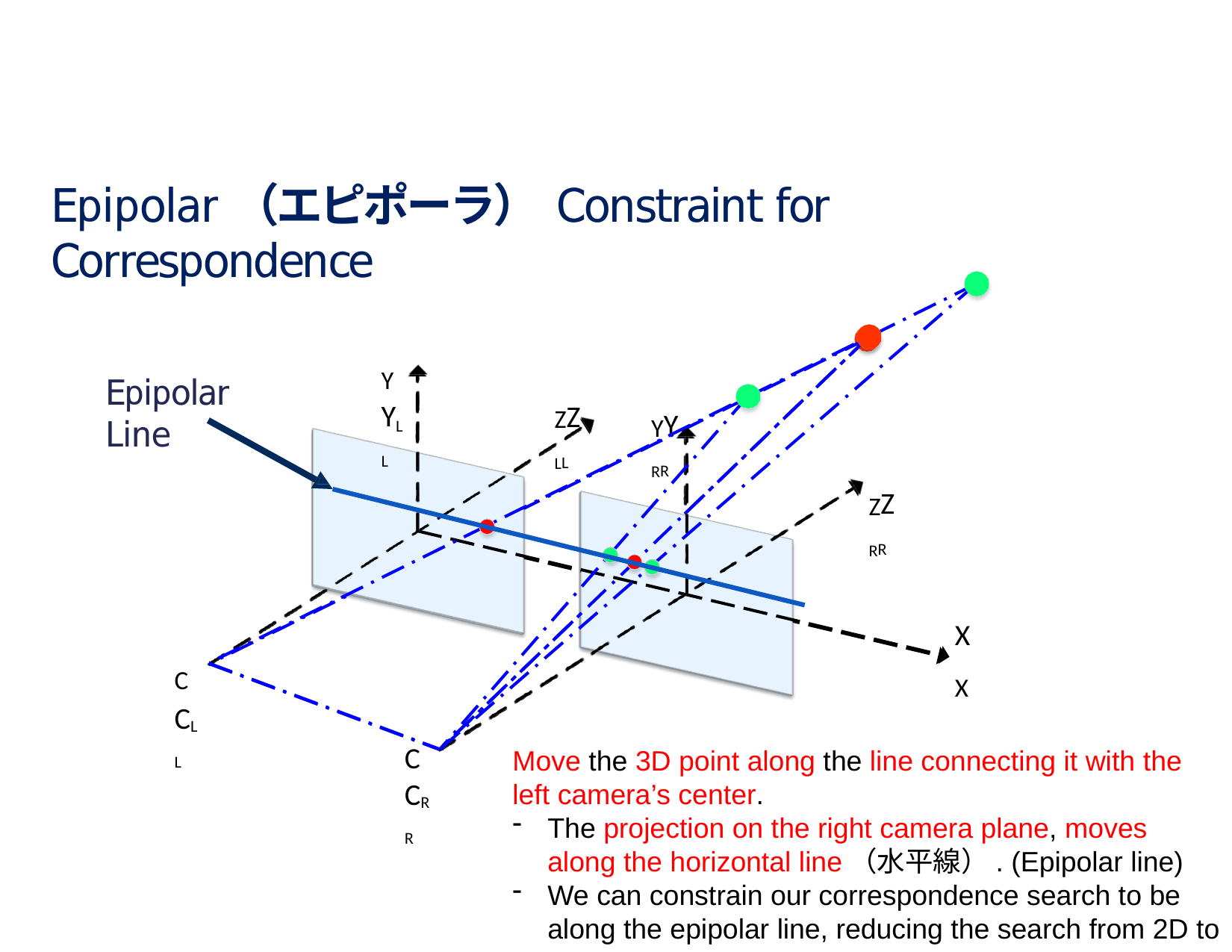

# Epipolar（エピポーラ） Constraint for Correspondence

YYLL
Epipolar Line
ZZLL
YYRR
ZZRR
XX
CCLL
Move the 3D point along the line connecting it with the left camera’s center.
The projection on the right camera plane, moves along the horizontal line（水平線）. (Epipolar line)
We can constrain our correspondence search to be along the epipolar line, reducing the search from 2D to 1D.
CCRR